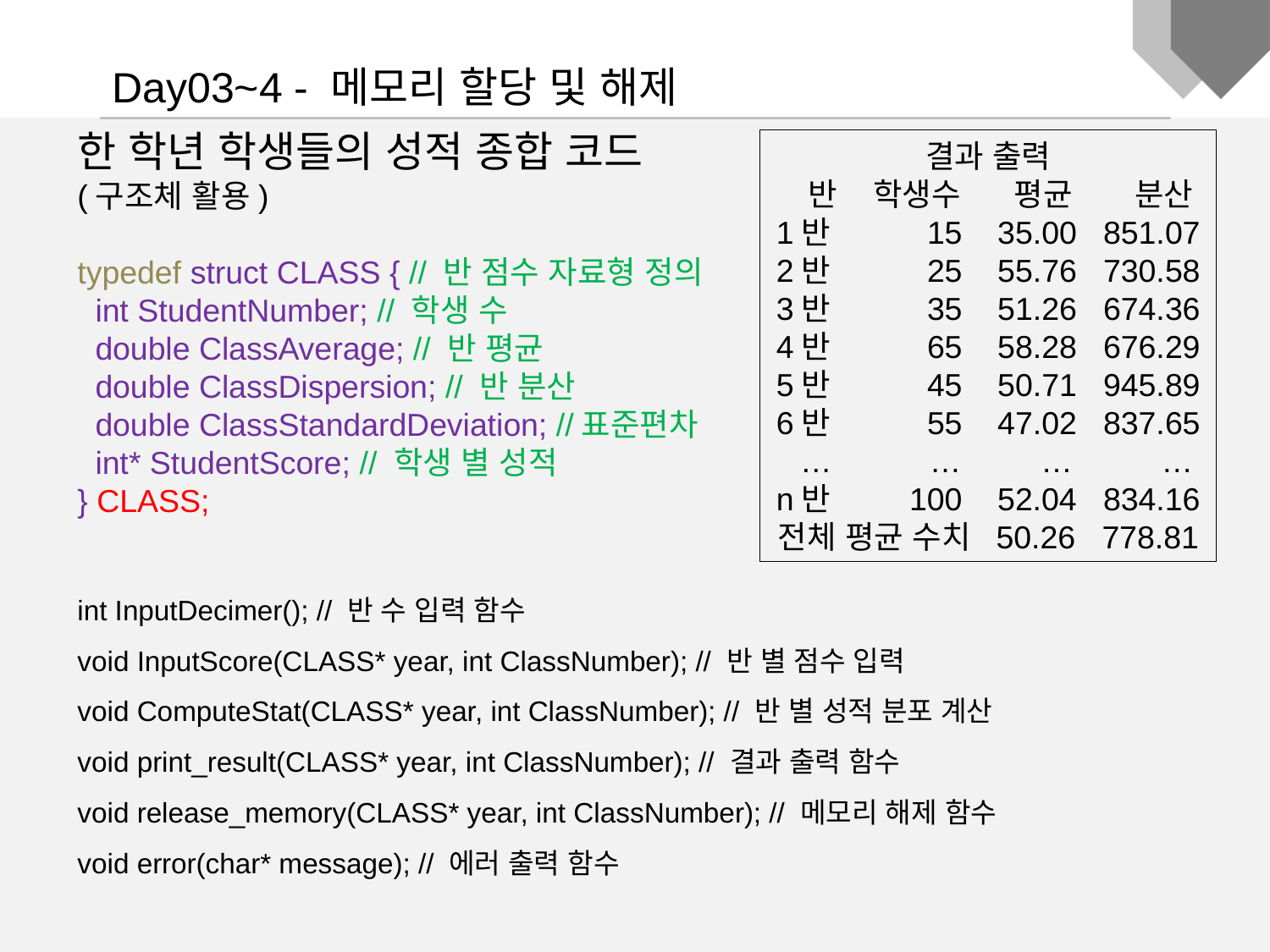

Day03~4 - 메모리 할당 및 해제
한 학년 학생들의 성적 종합 코드
(구조체 활용)

typedef struct CLASS { // 반 점수 자료형 정의
  int StudentNumber; // 학생 수
  double ClassAverage; // 반 평균
  double ClassDispersion; // 반 분산
  double ClassStandardDeviation; //표준편차
  int* StudentScore; // 학생 별 성적
} CLASS;

int InputDecimer(); // 반 수 입력 함수
void InputScore(CLASS* year, int ClassNumber); // 반 별 점수 입력
void ComputeStat(CLASS* year, int ClassNumber); // 반 별 성적 분포 계산
void print_result(CLASS* year, int ClassNumber); // 결과 출력 함수
void release_memory(CLASS* year, int ClassNumber); // 메모리 해제 함수
void error(char* message); // 에러 출력 함수
결과 출력
  반    학생수      평균       분산
1반          15    35.00   851.07
2반          25    55.76   730.58
3반          35    51.26   674.36
4반          65    58.28   676.29
5반          45    50.71   945.89
6반          55    47.02   837.65
  …           …         …          …
n반        100    52.04   834.16
전체 평균 수치  50.26   778.81